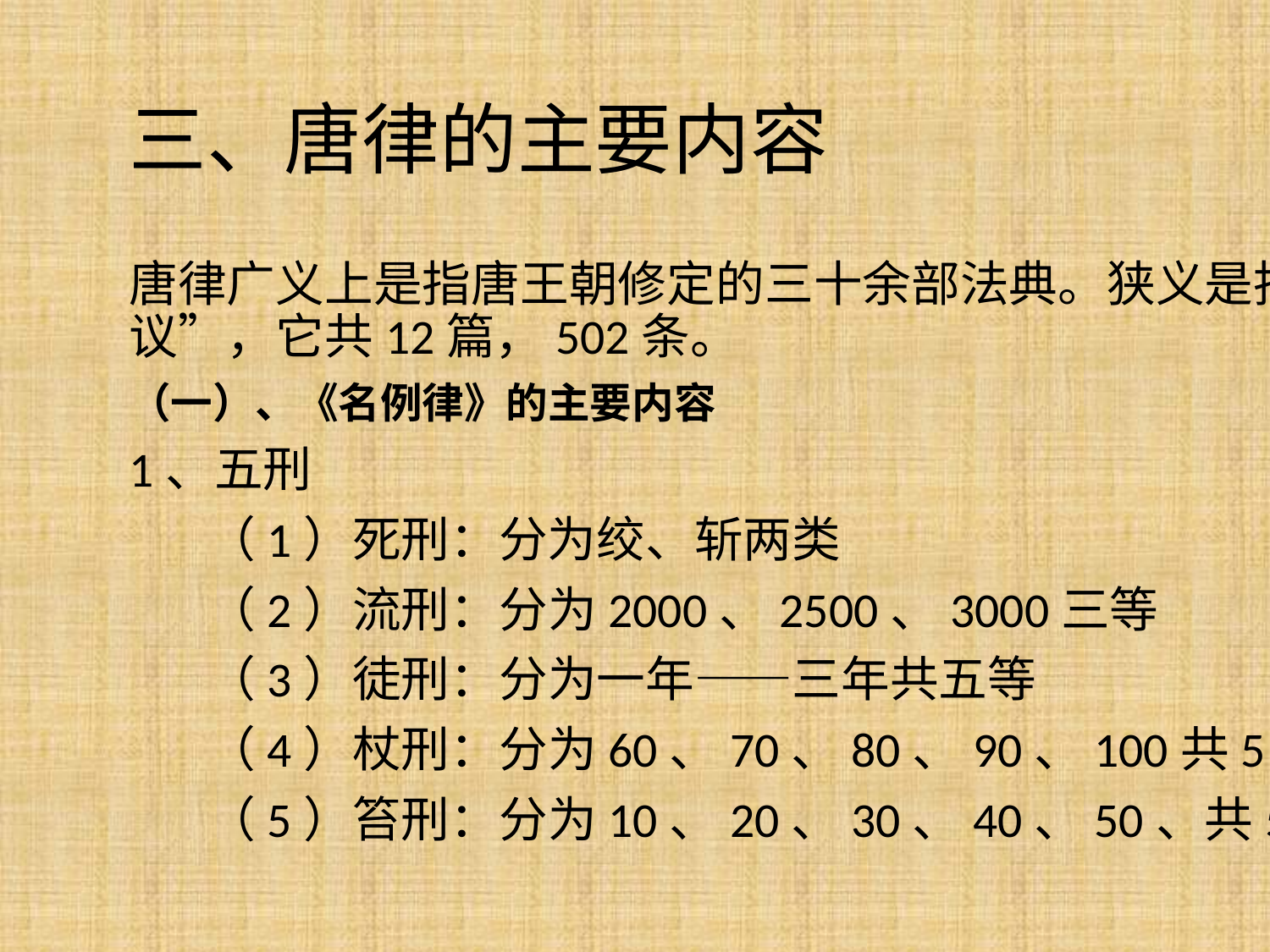

# 三、唐律的主要内容
唐律广义上是指唐王朝修定的三十余部法典。狭义是指“唐律疏议”，它共12篇，502条。
（一）、《名例律》的主要内容
1、五刑
      （1）死刑：分为绞、斩两类
      （2）流刑：分为2000、2500、3000三等
      （3）徒刑：分为一年——三年共五等
      （4）杖刑：分为60、70、80、90、100共5等
      （5）笞刑：分为10、20、30、40、50、共5等